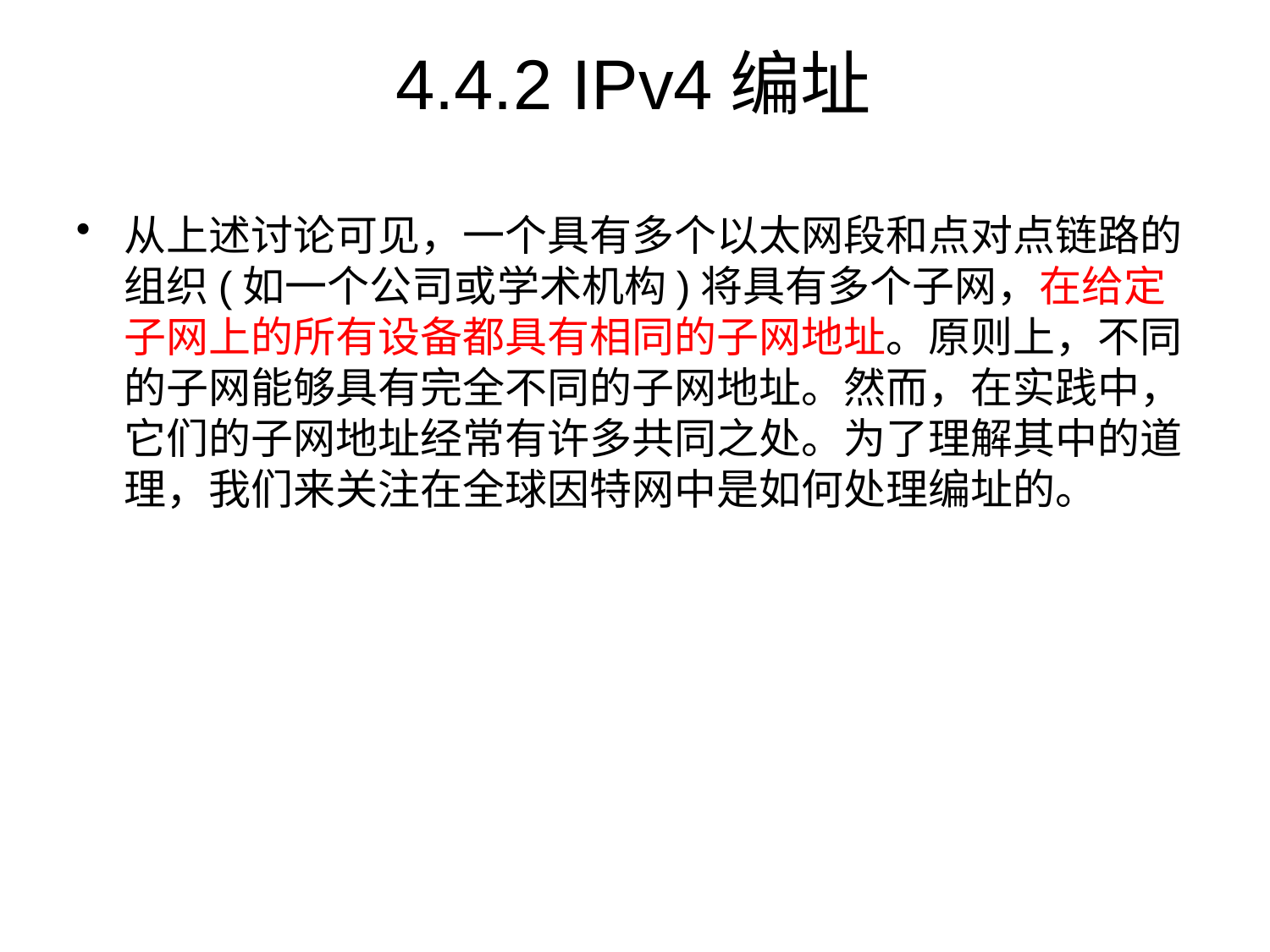

# 4.4.2 IPv4编址

从上述讨论可见，一个具有多个以太网段和点对点链路的组织(如一个公司或学术机构)将具有多个子网，在给定子网上的所有设备都具有相同的子网地址。原则上，不同的子网能够具有完全不同的子网地址。然而，在实践中，它们的子网地址经常有许多共同之处。为了理解其中的道理，我们来关注在全球因特网中是如何处理编址的。